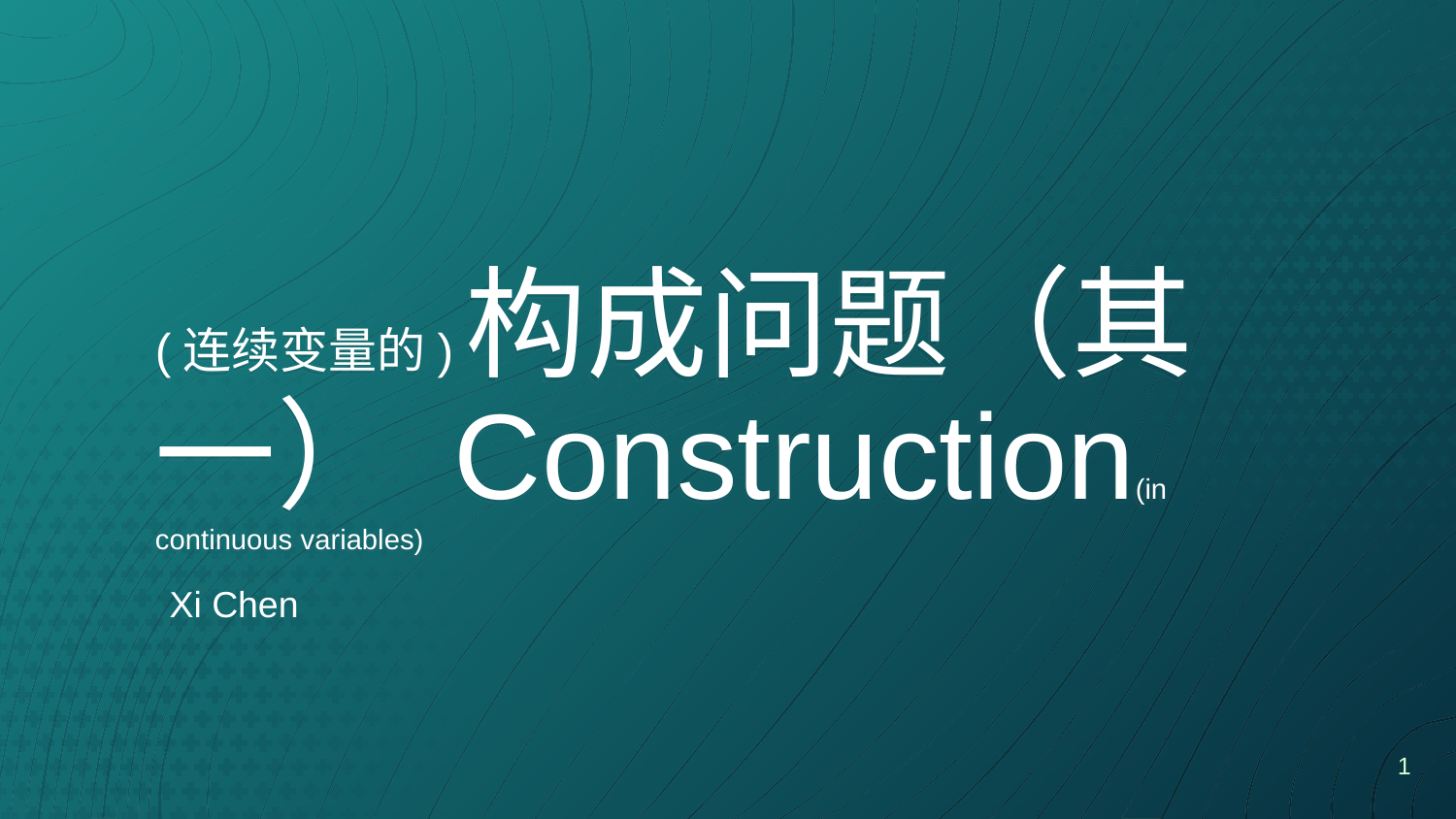

# (连续变量的)构成问题（其一） Construction(in continuous variables)
Xi Chen
1